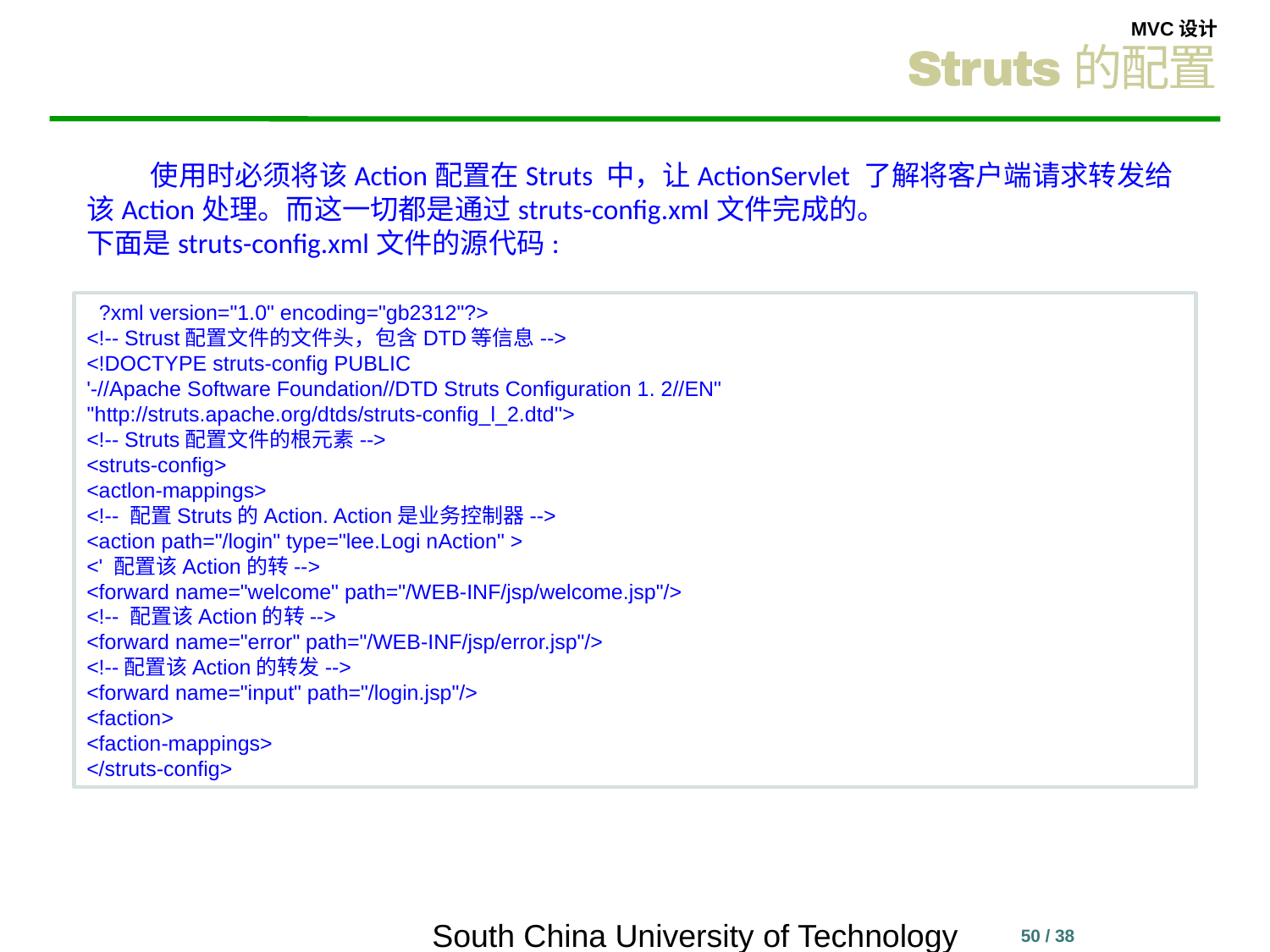

Struts的配置
         使用时必须将该Action配置在Struts 中，让ActionServlet 了解将客户端请求转发给该Action处理。而这一切都是通过struts-config.xml文件完成的。
下面是struts-config.xml文件的源代码:
<?xml version="1.0" encoding="gb2312"?>
<!-- Strust配置文件的文件头，包含DTD等信息-->
<!DOCTYPE struts-config PUBLIC
'-//Apache Software Foundation//DTD Struts Configuration 1. 2//EN"
''http://struts.apache.org/dtds/struts-config_l_2.dtd''>
<!-- Struts配置文件的根元素-->
<struts-config>
<actlon-mappings>
<!-- 配置Struts的Action. Action是业务控制器-->
<action path="/login" type="lee.Logi nAction" >
<' 配置该Action的转-->
<forward name="welcome" path="/WEB-INF/jsp/welcome.jsp"/>
<!-- 配置该Action的转-->
<forward name="error" path="/WEB-INF/jsp/error.jsp"/>
<!--配置该Action的转发-->
<forward name="input" path="/login.jsp"/>
<faction>
<faction-mappings>
</struts-config>